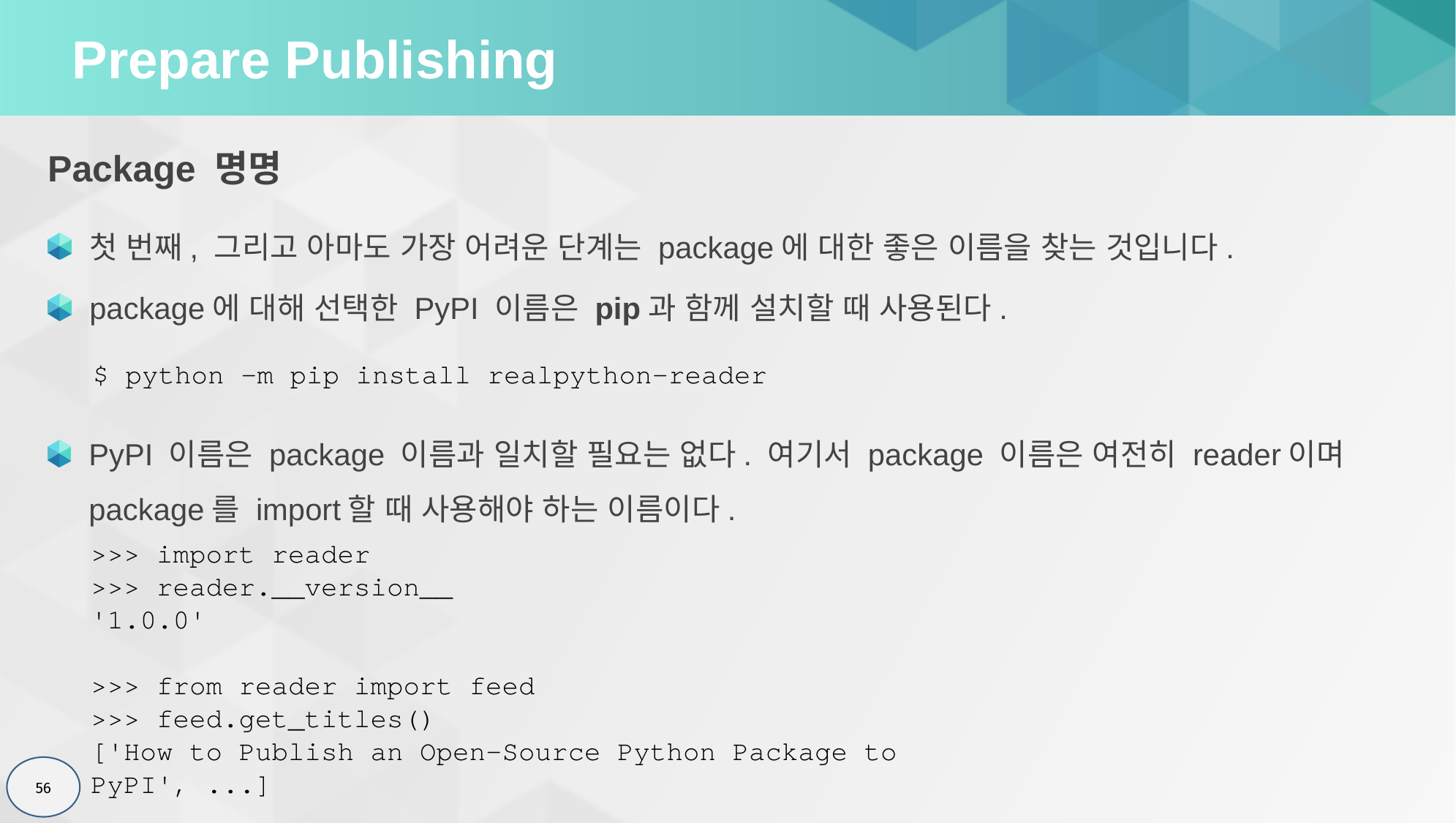

# Prepare Publishing
Package 명명
첫 번째, 그리고 아마도 가장 어려운 단계는 package에 대한 좋은 이름을 찾는 것입니다.
package에 대해 선택한 PyPI 이름은 pip과 함께 설치할 때 사용된다.
$ python -m pip install realpython-reader
PyPI 이름은 package 이름과 일치할 필요는 없다. 여기서 package 이름은 여전히 reader이며 package를 import할 때 사용해야 하는 이름이다.
>>> import reader
>>> reader.__version__
'1.0.0'

>>> from reader import feed
>>> feed.get_titles()
['How to Publish an Open-Source Python Package to PyPI', ...]